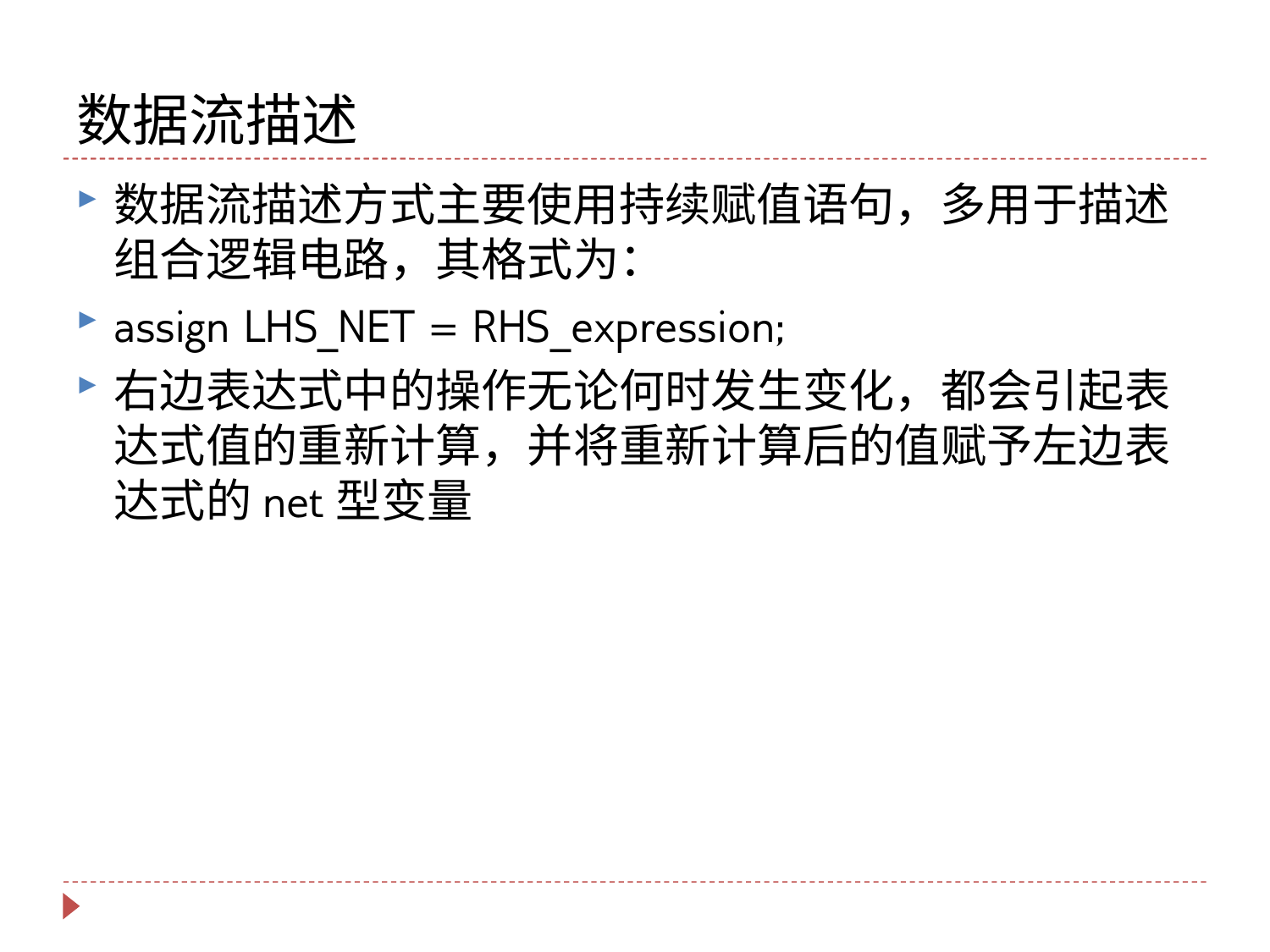

# 数据流描述
数据流描述方式主要使用持续赋值语句，多用于描述组合逻辑电路，其格式为：
assign LHS_NET = RHS_expression;
右边表达式中的操作无论何时发生变化，都会引起表达式值的重新计算，并将重新计算后的值赋予左边表达式的net型变量